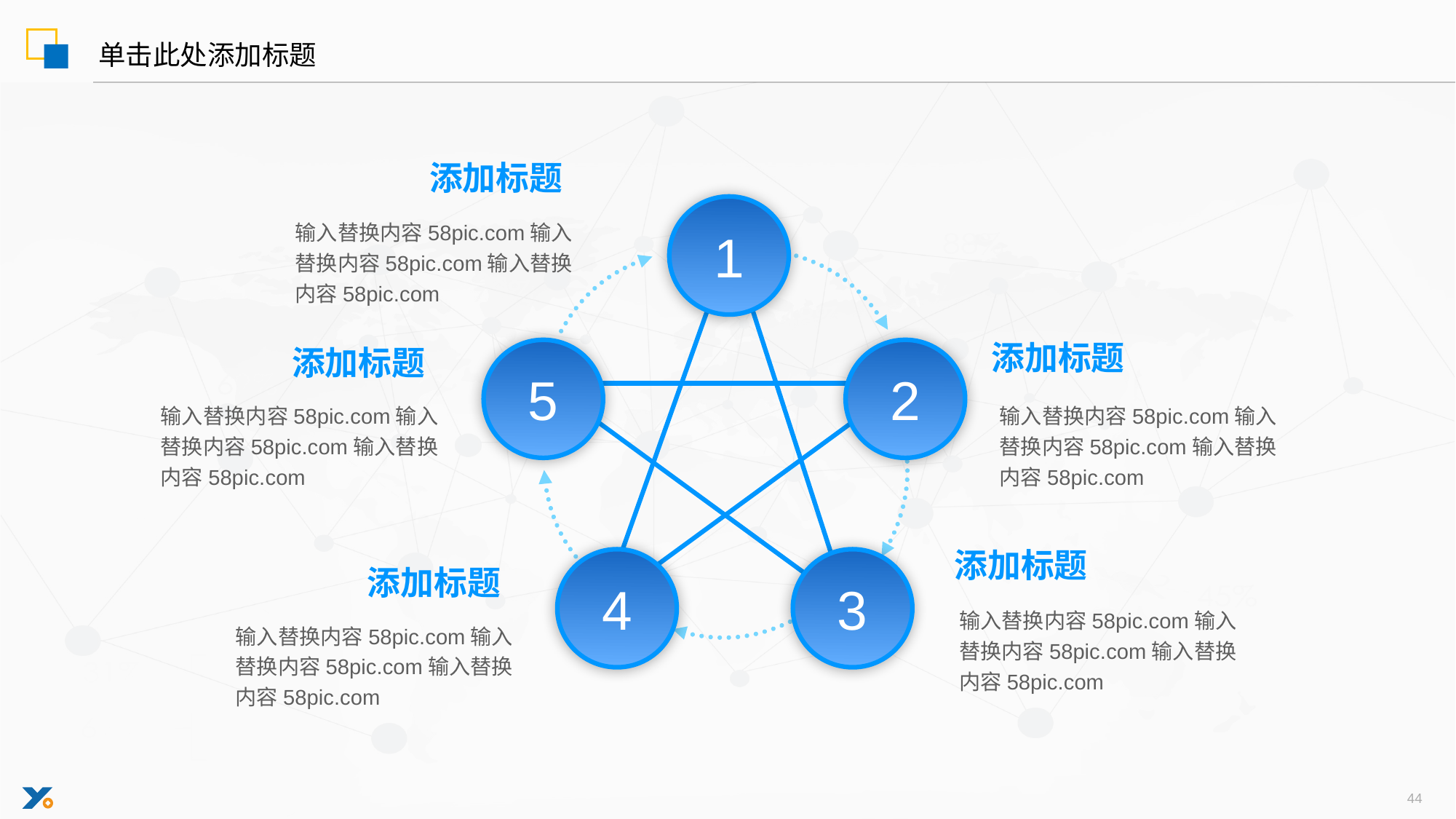

单击此处添加标题
添加标题
输入替换内容58pic.com输入替换内容58pic.com输入替换内容58pic.com
添加标题
输入替换内容58pic.com输入替换内容58pic.com输入替换内容58pic.com
添加标题
输入替换内容58pic.com输入替换内容58pic.com输入替换内容58pic.com
添加标题
输入替换内容58pic.com输入替换内容58pic.com输入替换内容58pic.com
添加标题
输入替换内容58pic.com输入替换内容58pic.com输入替换内容58pic.com

1

5

2

4

3